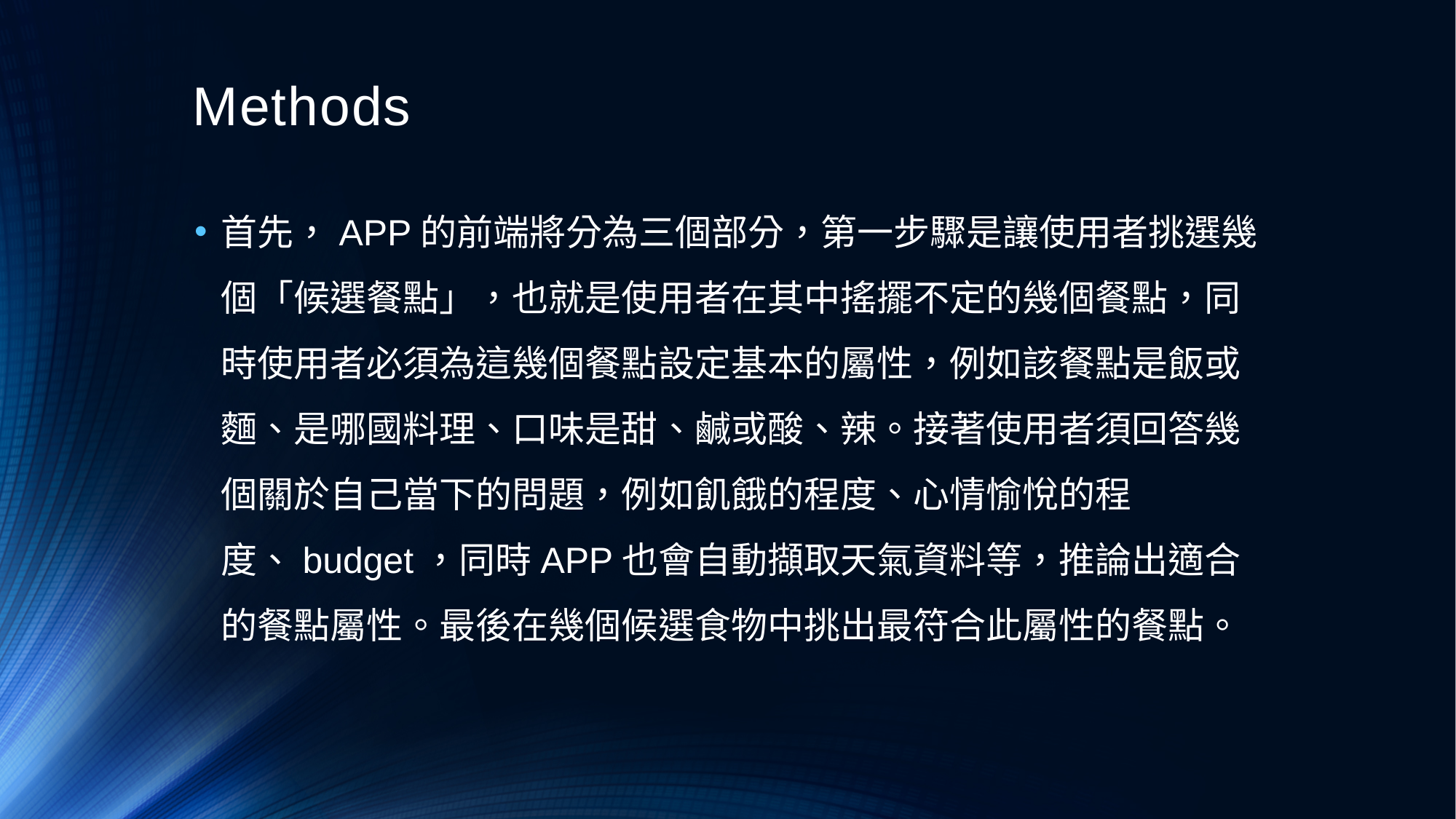

# Methods
首先，APP的前端將分為三個部分，第一步驟是讓使用者挑選幾個「候選餐點」，也就是使用者在其中搖擺不定的幾個餐點，同時使用者必須為這幾個餐點設定基本的屬性，例如該餐點是飯或麵、是哪國料理、口味是甜、鹹或酸、辣。接著使用者須回答幾個關於自己當下的問題，例如飢餓的程度、心情愉悅的程度、budget，同時APP也會自動擷取天氣資料等，推論出適合的餐點屬性。最後在幾個候選食物中挑出最符合此屬性的餐點。